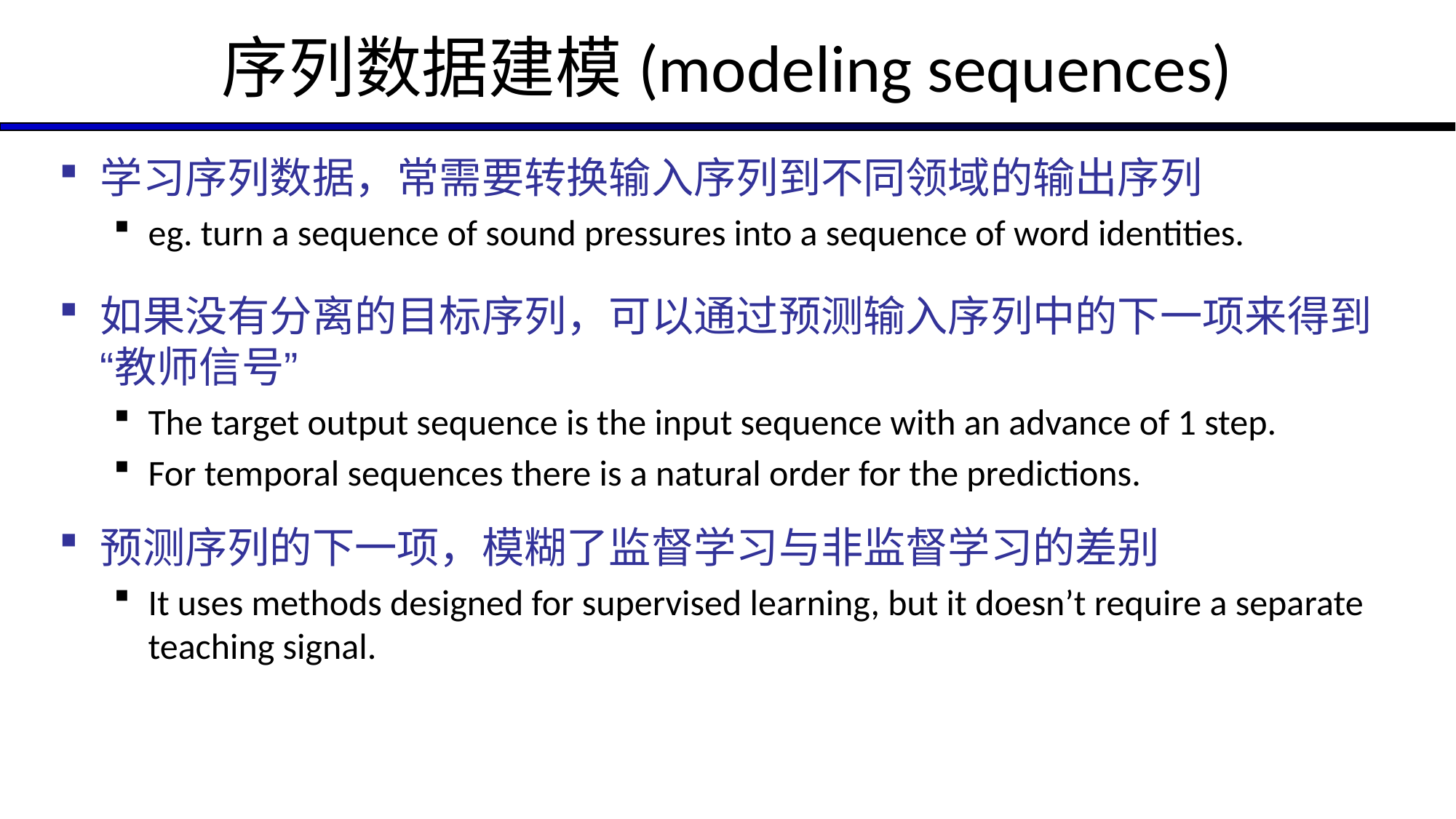

# 序列数据建模(modeling sequences)
学习序列数据，常需要转换输入序列到不同领域的输出序列
eg. turn a sequence of sound pressures into a sequence of word identities.
如果没有分离的目标序列，可以通过预测输入序列中的下一项来得到“教师信号”
The target output sequence is the input sequence with an advance of 1 step.
For temporal sequences there is a natural order for the predictions.
预测序列的下一项，模糊了监督学习与非监督学习的差别
It uses methods designed for supervised learning, but it doesn’t require a separate teaching signal.